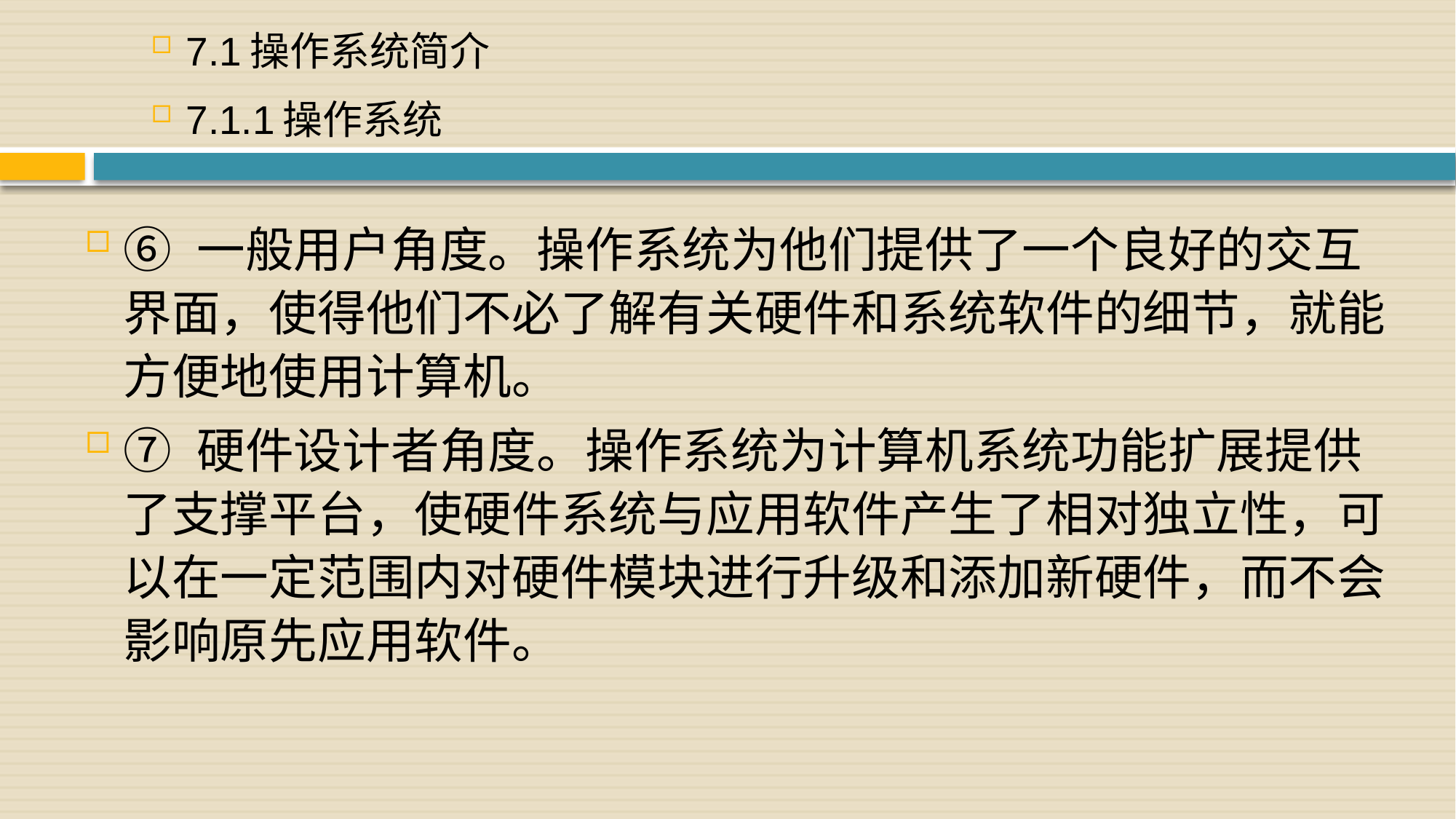

7.1操作系统简介
7.1.1操作系统
⑥ 一般用户角度。操作系统为他们提供了一个良好的交互界面，使得他们不必了解有关硬件和系统软件的细节，就能方便地使用计算机。
⑦ 硬件设计者角度。操作系统为计算机系统功能扩展提供了支撑平台，使硬件系统与应用软件产生了相对独立性，可以在一定范围内对硬件模块进行升级和添加新硬件，而不会影响原先应用软件。